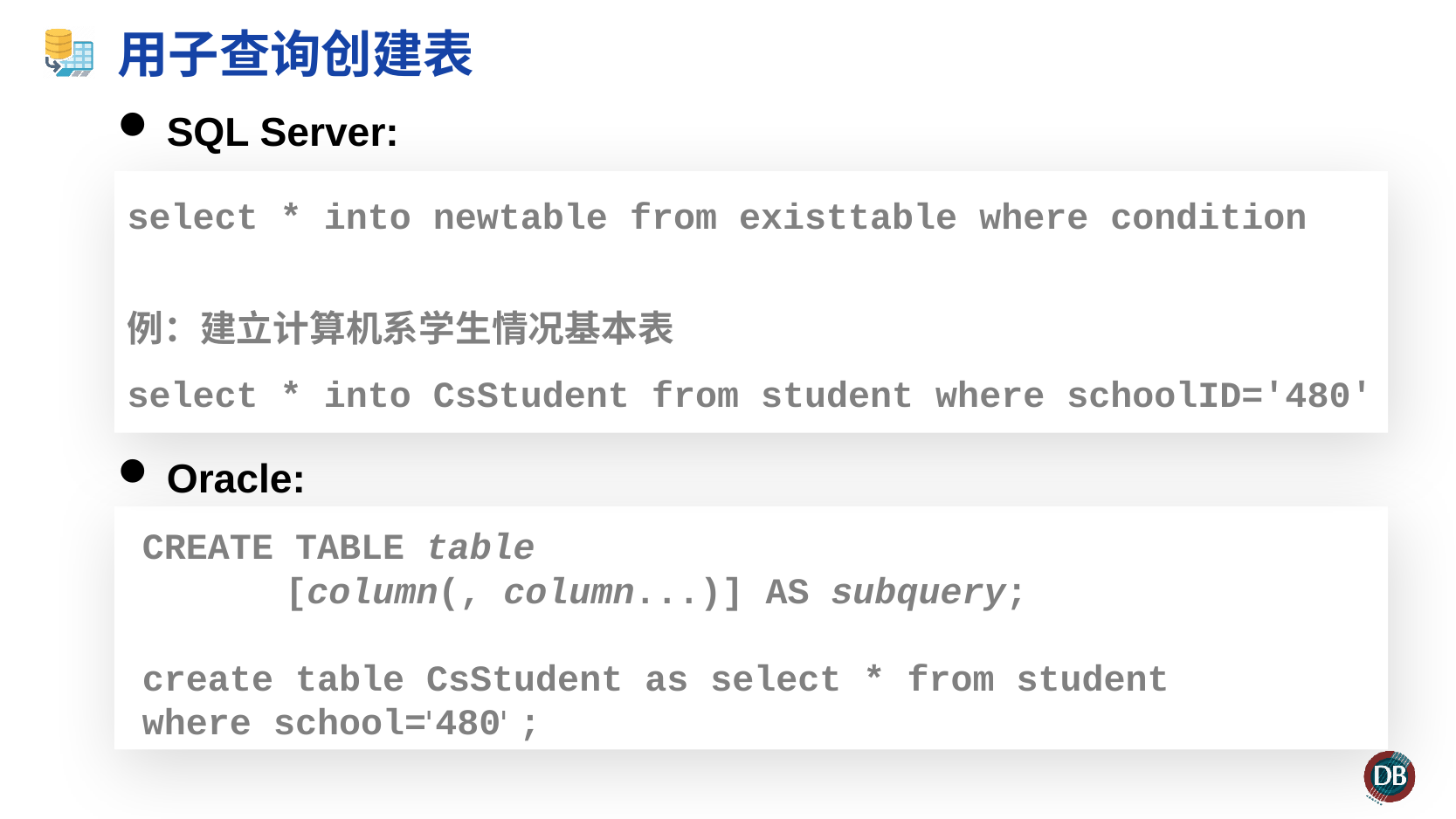

# 用子查询创建表
SQL Server:
select * into newtable from existtable where condition

例：建立计算机系学生情况基本表
select * into CsStudent from student where schoolID='480'
Oracle:

CREATE TABLE table
  	  [column(, column...)] AS subquery;

create table CsStudent as select * from student
where school='480' ;